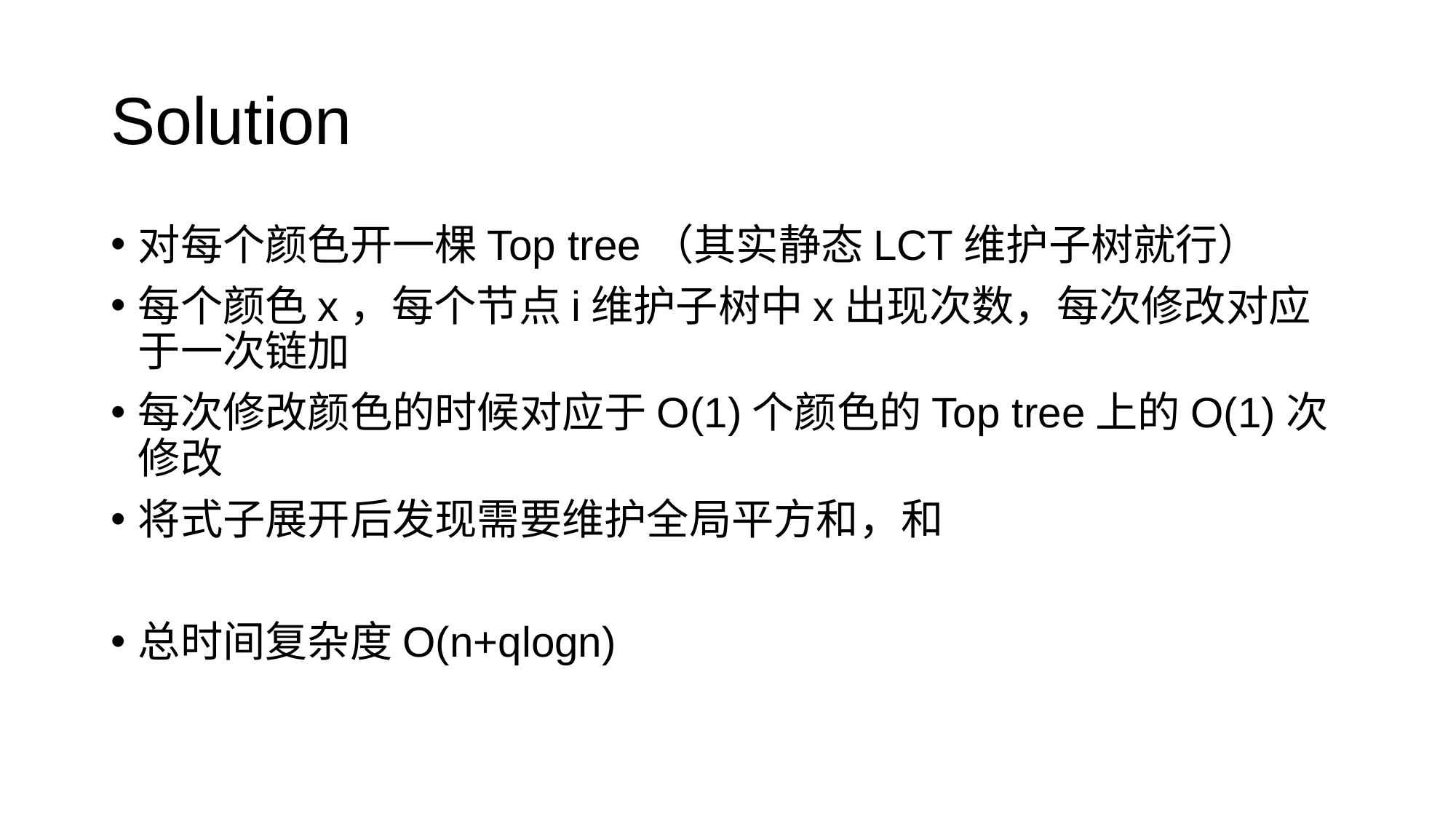

# Solution
对每个颜色开一棵Top tree（其实静态LCT维护子树就行）
每个颜色x，每个节点i维护子树中x出现次数，每次修改对应于一次链加
每次修改颜色的时候对应于O(1)个颜色的Top tree上的O(1)次修改
将式子展开后发现需要维护全局平方和，和

总时间复杂度O(n+qlogn)